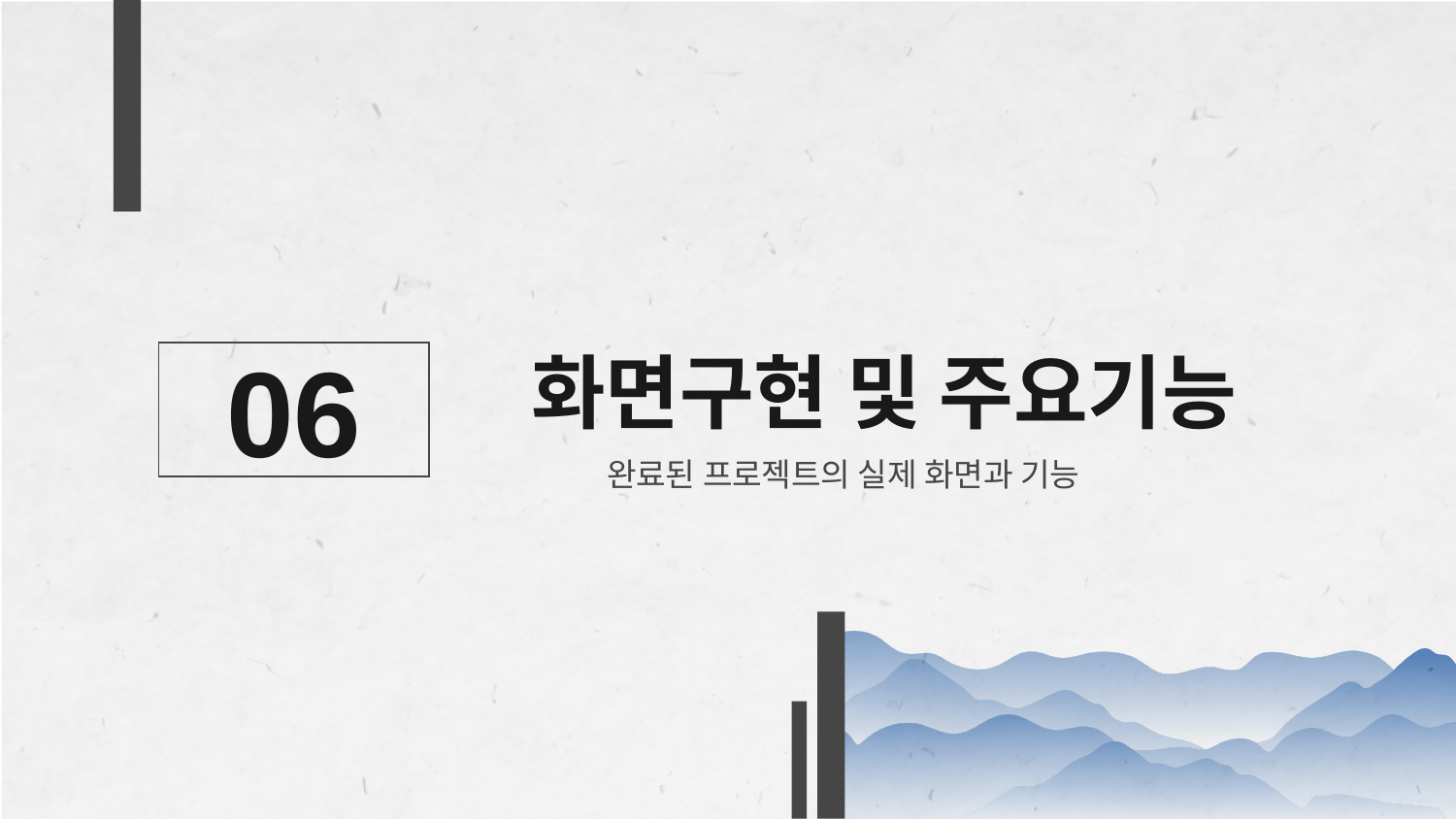

# 화면구현 및 주요기능
06
완료된 프로젝트의 실제 화면과 기능